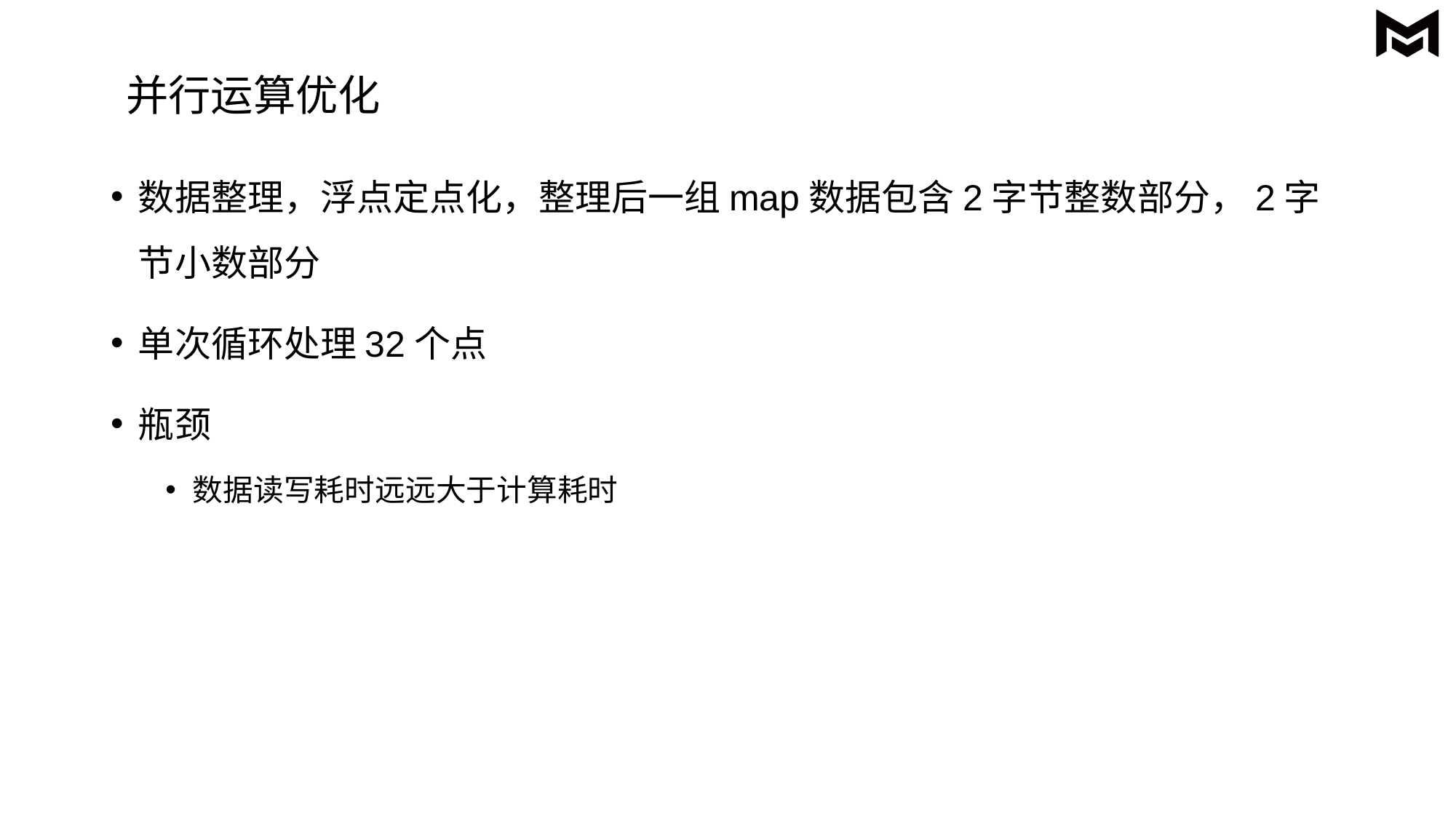

并行运算优化
数据整理，浮点定点化，整理后一组map数据包含2字节整数部分，2字节小数部分
单次循环处理32个点
瓶颈
数据读写耗时远远大于计算耗时